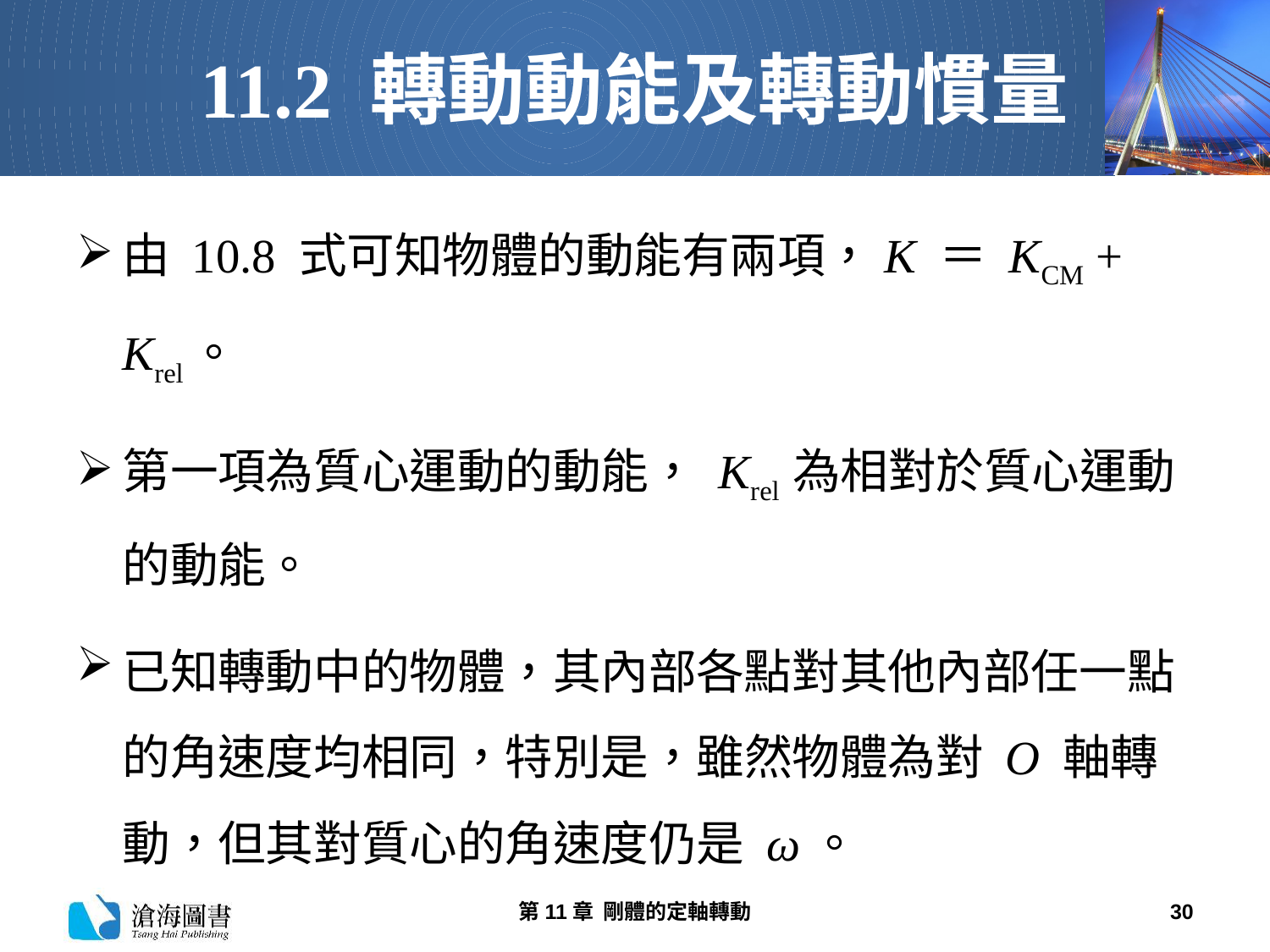

# 11.2 轉動動能及轉動慣量
由 10.8 式可知物體的動能有兩項，K ＝ KCM + Krel。
第一項為質心運動的動能， Krel 為相對於質心運動的動能。
已知轉動中的物體，其內部各點對其他內部任一點的角速度均相同，特別是，雖然物體為對 O 軸轉動，但其對質心的角速度仍是 ω。
第11章  剛體的定軸轉動
30